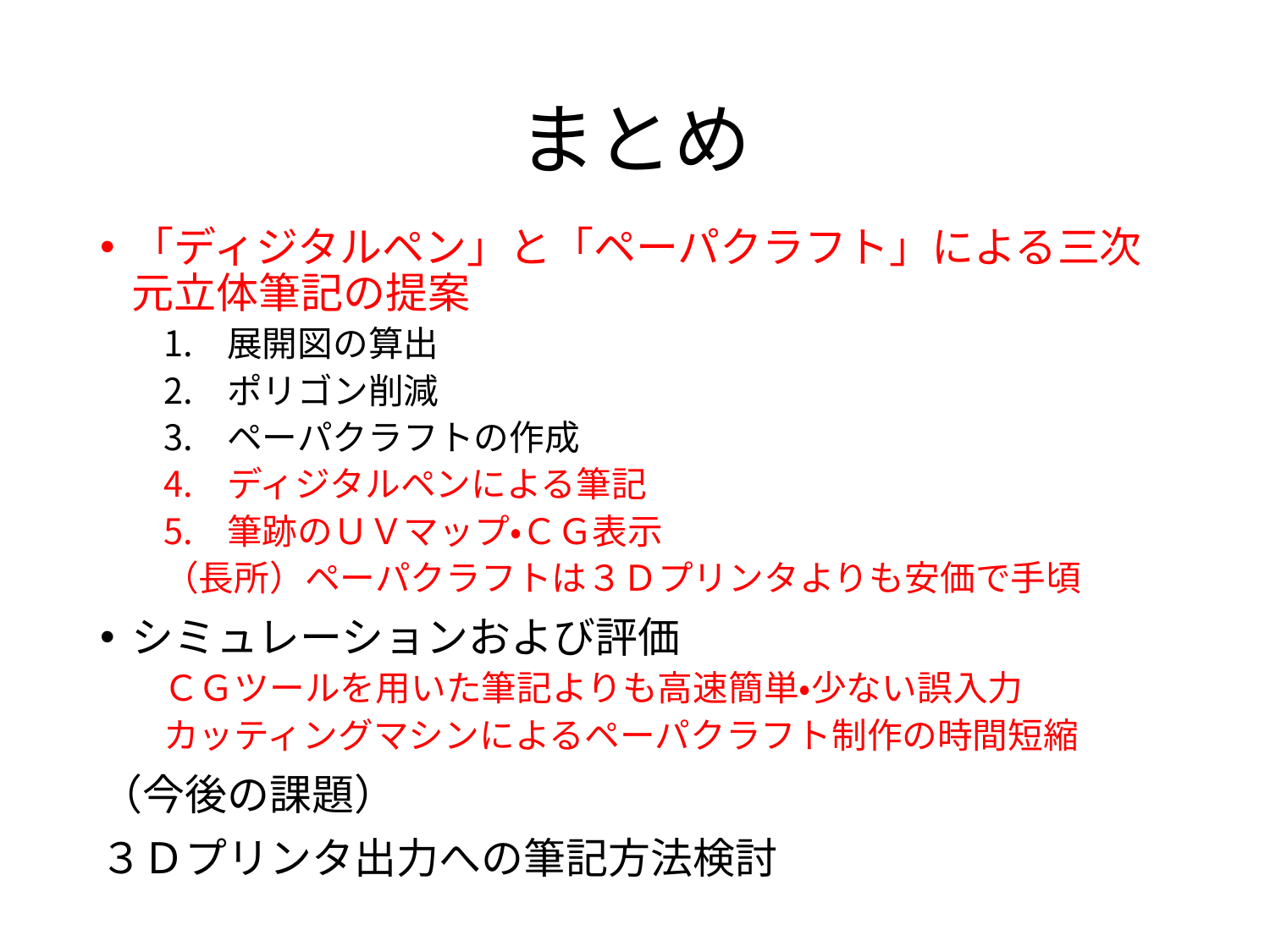

# まとめ
「ディジタルペン」と「ペーパクラフト」による三次元立体筆記の提案
展開図の算出
ポリゴン削減
ペーパクラフトの作成
ディジタルペンによる筆記
筆跡のＵＶマップ・ＣＧ表示
（長所）ペーパクラフトは３Ｄプリンタよりも安価で手頃
シミュレーションおよび評価
ＣＧツールを用いた筆記よりも高速簡単・少ない誤入力
カッティングマシンによるペーパクラフト制作の時間短縮
（今後の課題）
３Ｄプリンタ出力への筆記方法検討